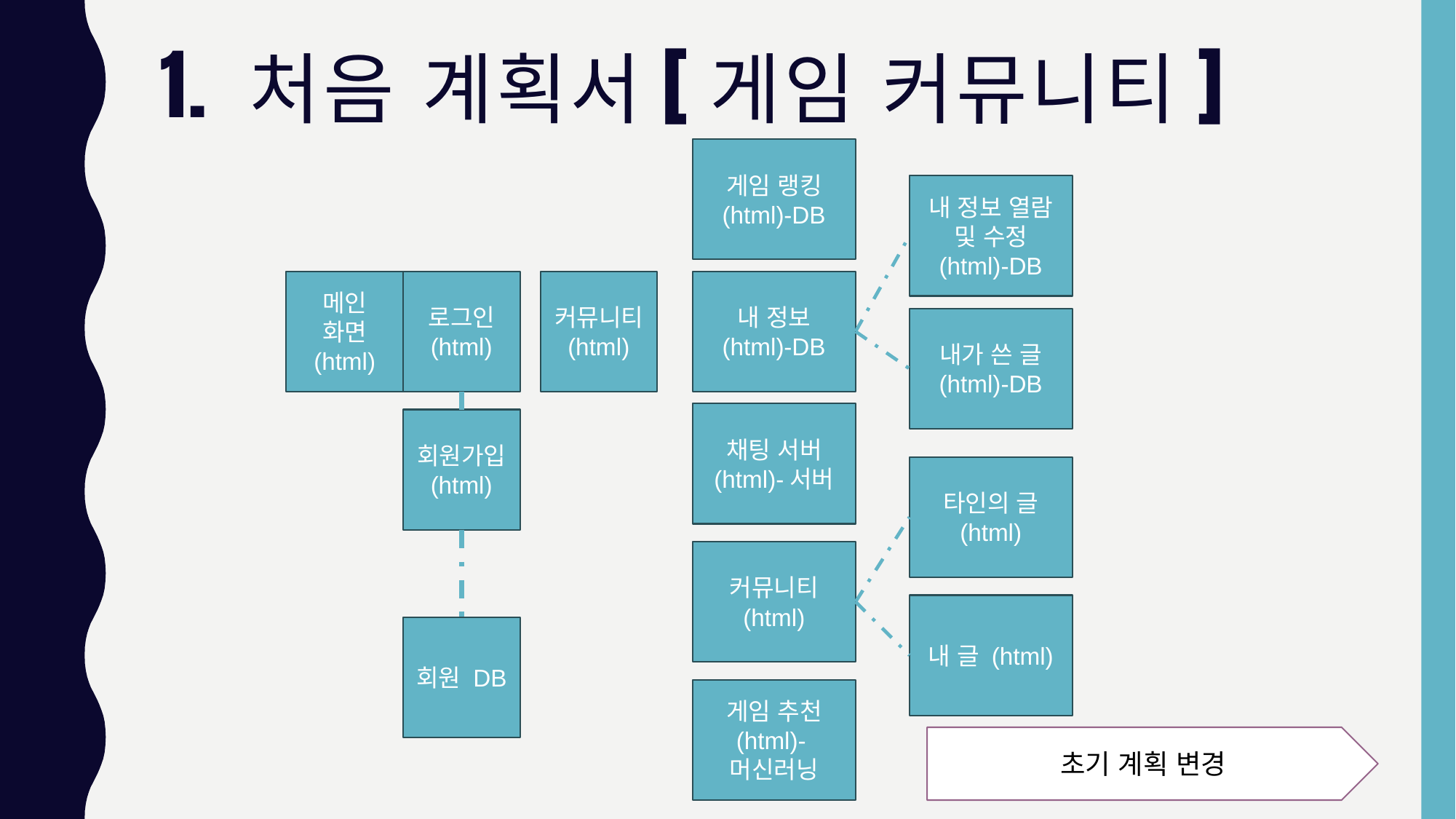

# 1. 처음 계획서[게임 커뮤니티]
게임 랭킹
(html)-DB
내 정보 열람 및 수정
(html)-DB
메인
화면
(html)
로그인
(html)
커뮤니티
(html)
내 정보
(html)-DB
내가 쓴 글
(html)-DB
채팅 서버
(html)-서버
회원가입
(html)
타인의 글
(html)
커뮤니티 (html)
내 글 (html)
회원 DB
게임 추천
(html)-머신러닝
초기 계획 변경